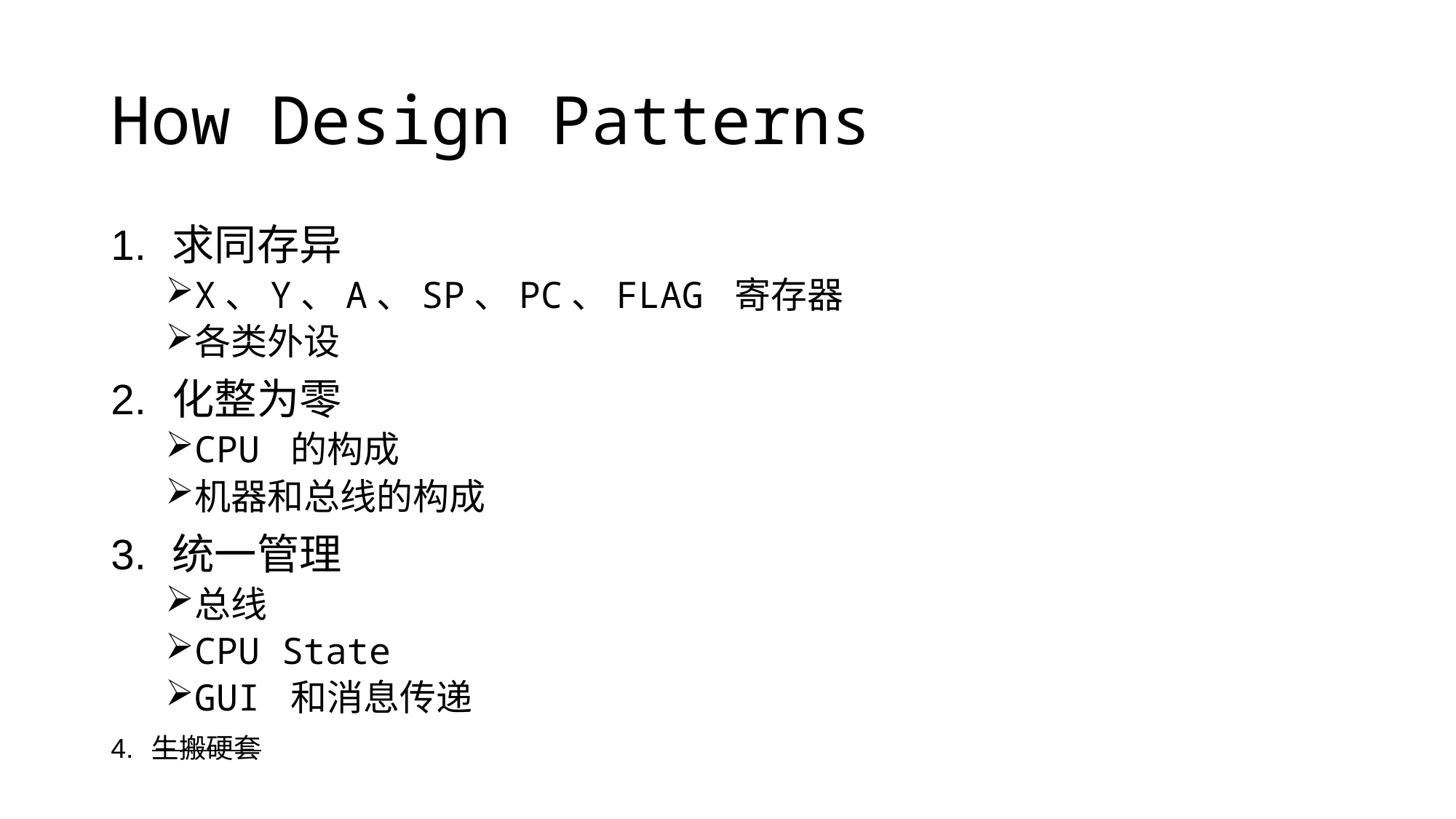

# How Design Patterns
求同存异
X、Y、A、SP、PC、FLAG 寄存器
各类外设
化整为零
CPU 的构成
机器和总线的构成
统一管理
总线
CPU State
GUI 和消息传递
生搬硬套